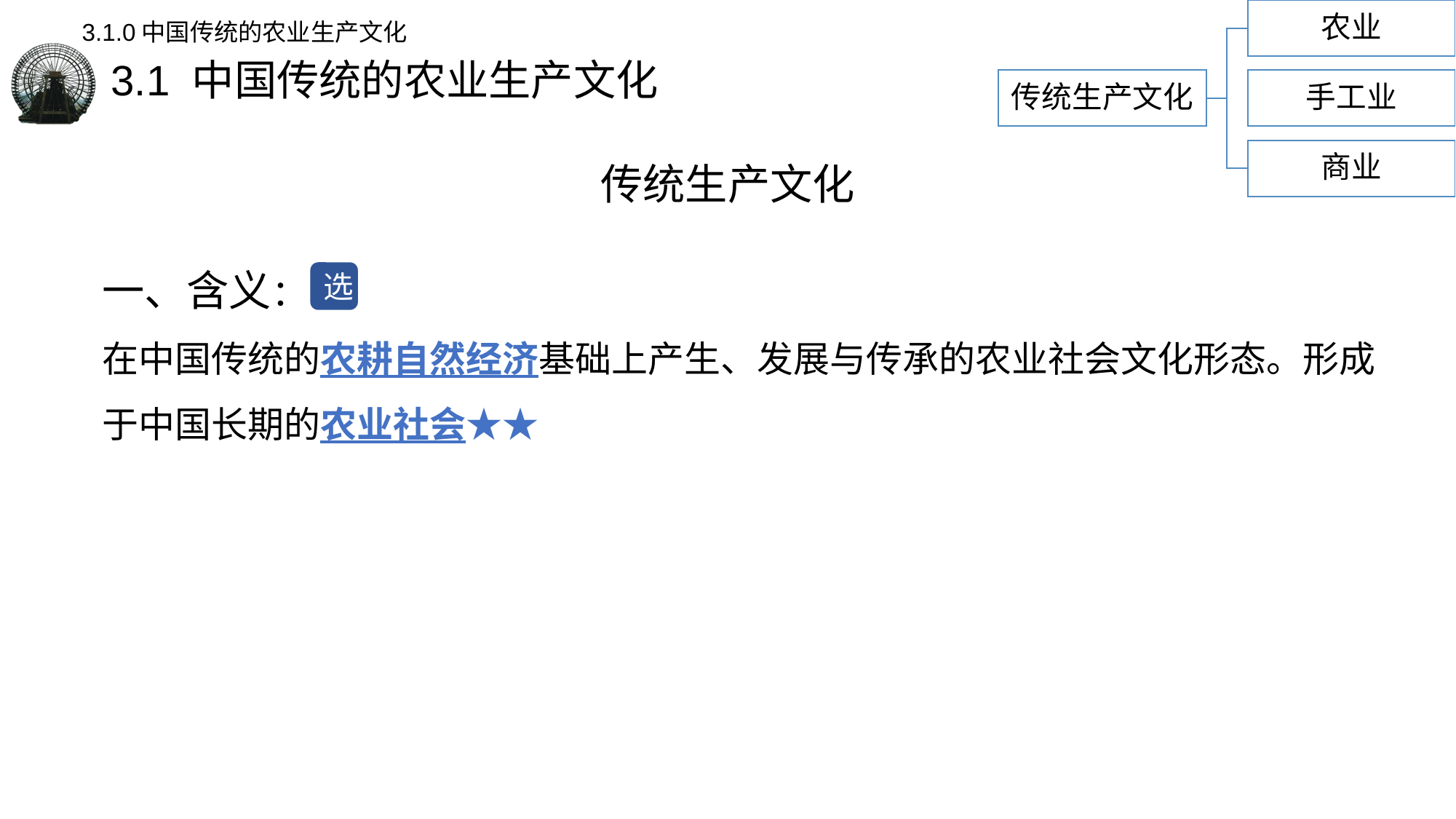

农业
3.1.0中国传统的农业生产文化

# 3.1 中国传统的农业生产文化
传统生产文化
手工业

商业
传统生产文化
一、含义：
在中国传统的农耕自然经济基础上产生、发展与传承的农业社会文化形态。形成于中国长期的农业社会★★
选
7